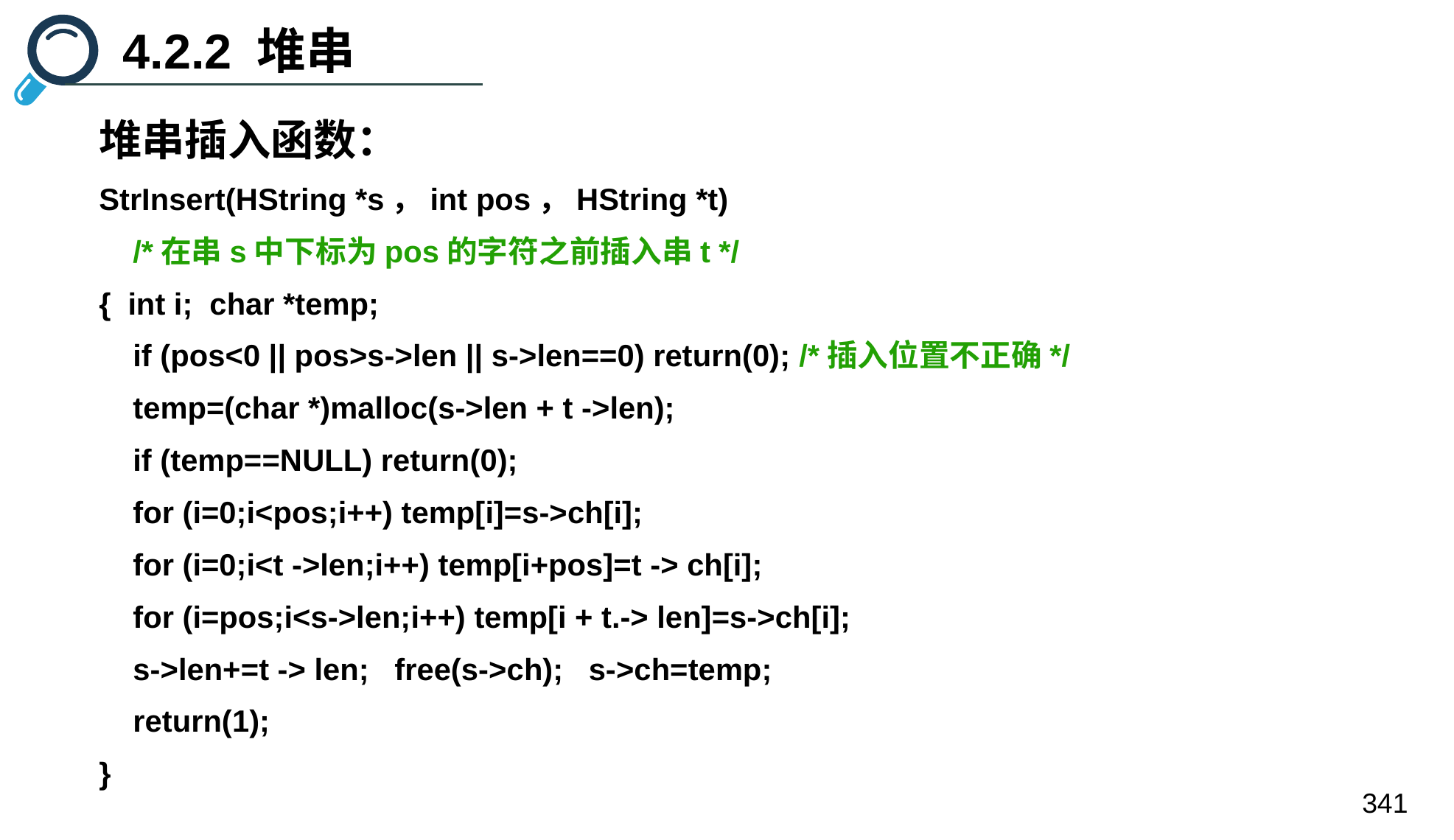

4.2.2 堆串
堆串插入函数：
StrInsert(HString *s，int pos，HString *t)
    /*在串s中下标为pos的字符之前插入串t */
{  int i;  char *temp;
    if (pos<0 || pos>s->len || s->len==0) return(0); /*插入位置不正确*/
    temp=(char *)malloc(s->len + t ->len);
    if (temp==NULL) return(0);
    for (i=0;i<pos;i++) temp[i]=s->ch[i];
    for (i=0;i<t ->len;i++) temp[i+pos]=t -> ch[i];
    for (i=pos;i<s->len;i++) temp[i + t.-> len]=s->ch[i];
    s->len+=t -> len;   free(s->ch);   s->ch=temp;
    return(1);
}
341